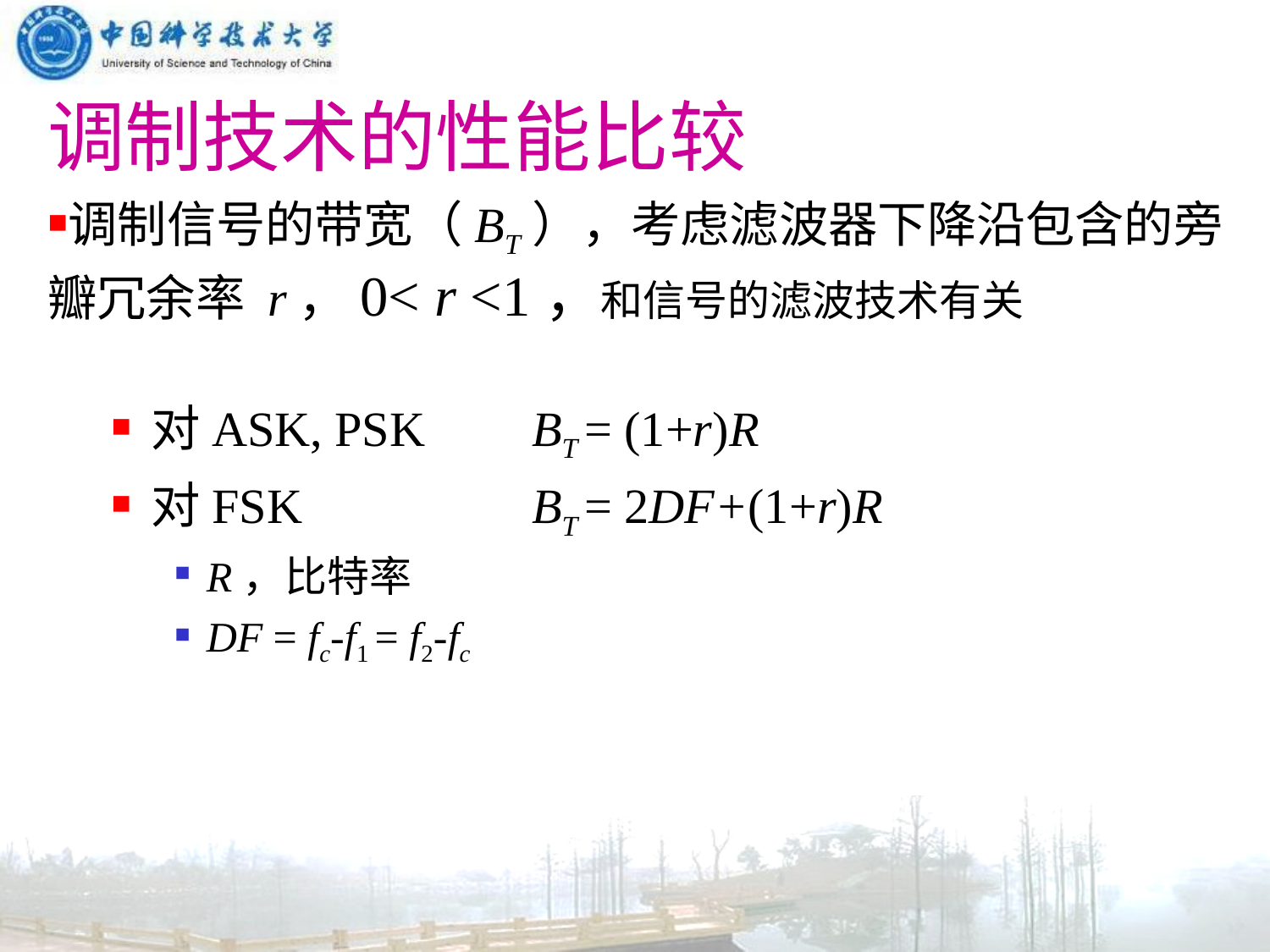

# 调制技术的性能比较
调制信号的带宽（BT），考虑滤波器下降沿包含的旁瓣冗余率 r，0< r <1，和信号的滤波技术有关

对ASK, PSK	BT = (1+r)R
对FSK		BT = 2DF+(1+r)R
R，比特率
DF = fc-f1 = f2-fc

35